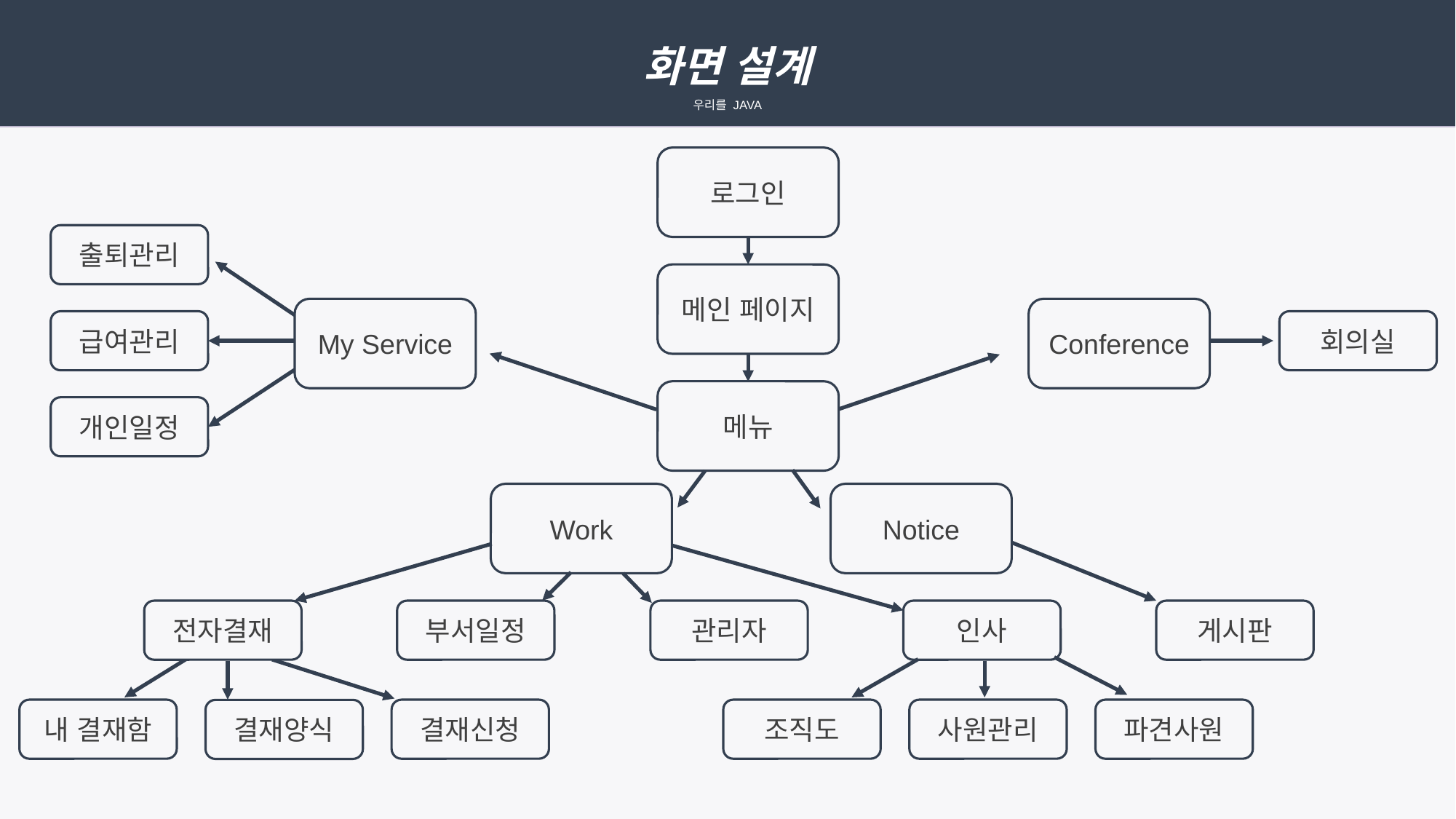

화면 설계
우리를 JAVA
로그인
출퇴관리
회의실
급여관리
개인일정
관리자
인사
게시판
전자결재
부서일정
조직도
사원관리
파견사원
내 결재함
결재신청
결재양식
메인 페이지
My Service
Conference
Notice
Work
메뉴